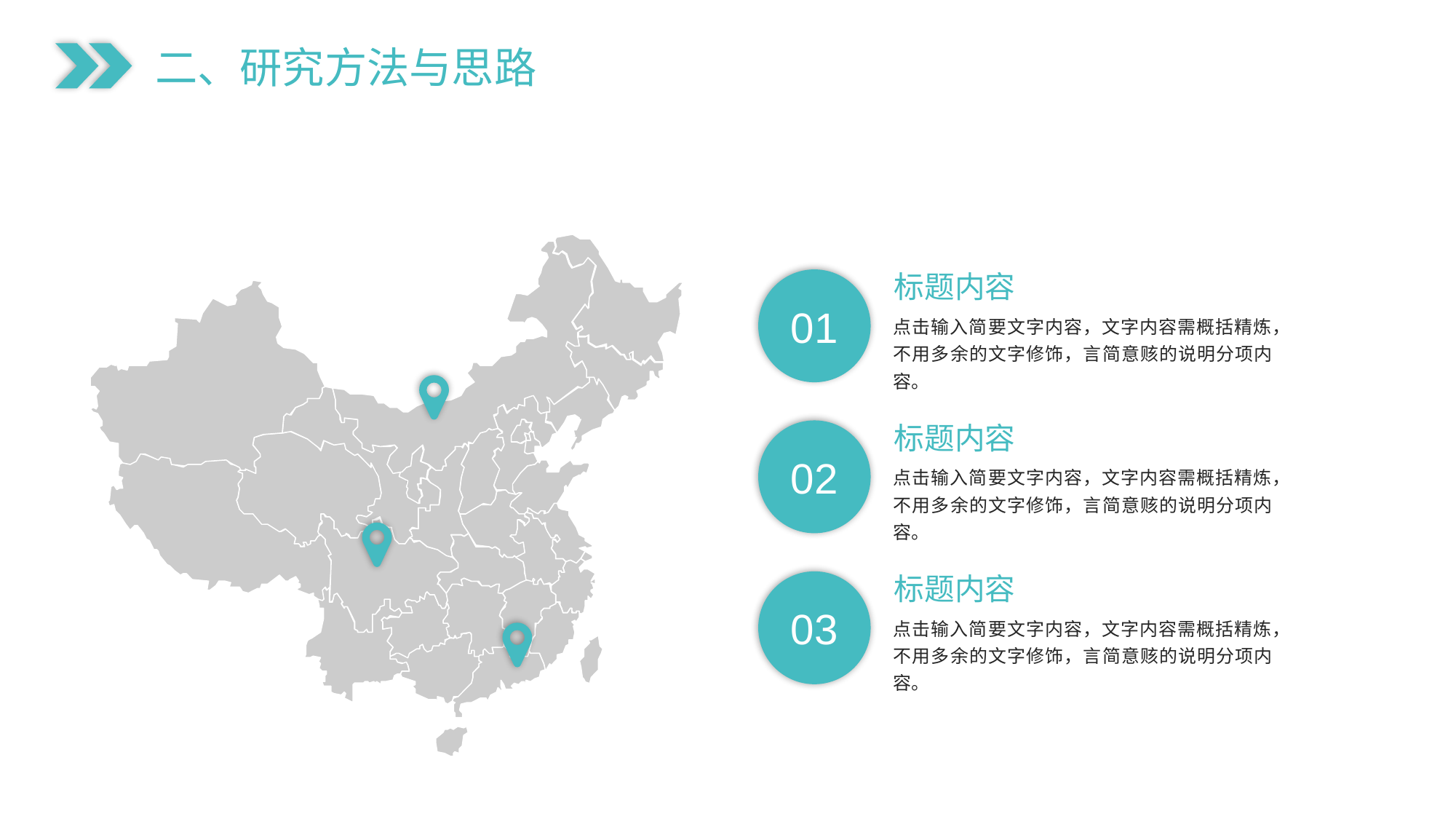

二、研究方法与思路

标题内容
01
点击输入简要文字内容，文字内容需概括精炼，不用多余的文字修饰，言简意赅的说明分项内容。

标题内容
02
点击输入简要文字内容，文字内容需概括精炼，不用多余的文字修饰，言简意赅的说明分项内容。

标题内容
03
点击输入简要文字内容，文字内容需概括精炼，不用多余的文字修饰，言简意赅的说明分项内容。